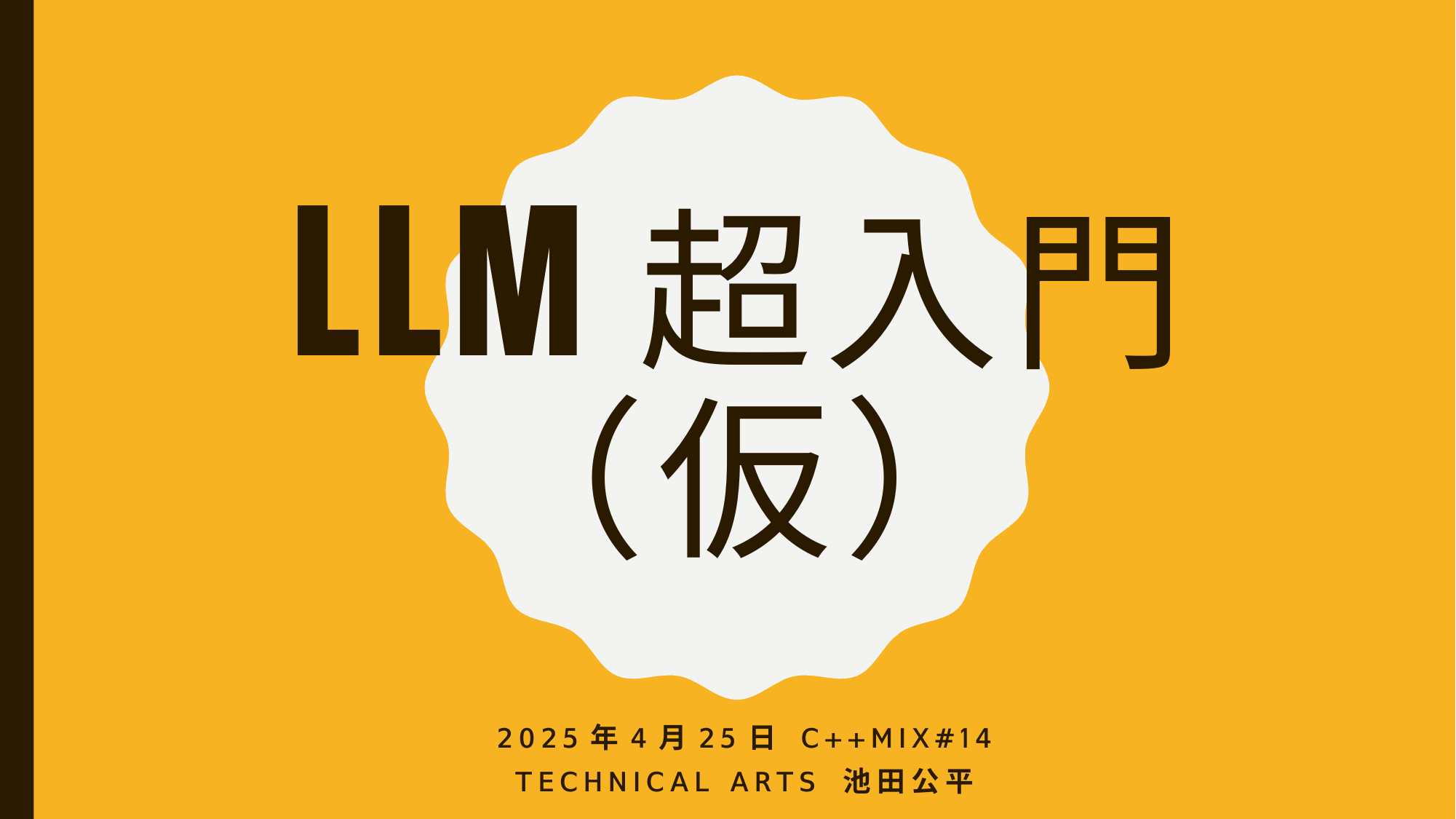

# LLM超入門 （仮）
2025年4月25日 C++MIX#14
Technical arts 池田公平